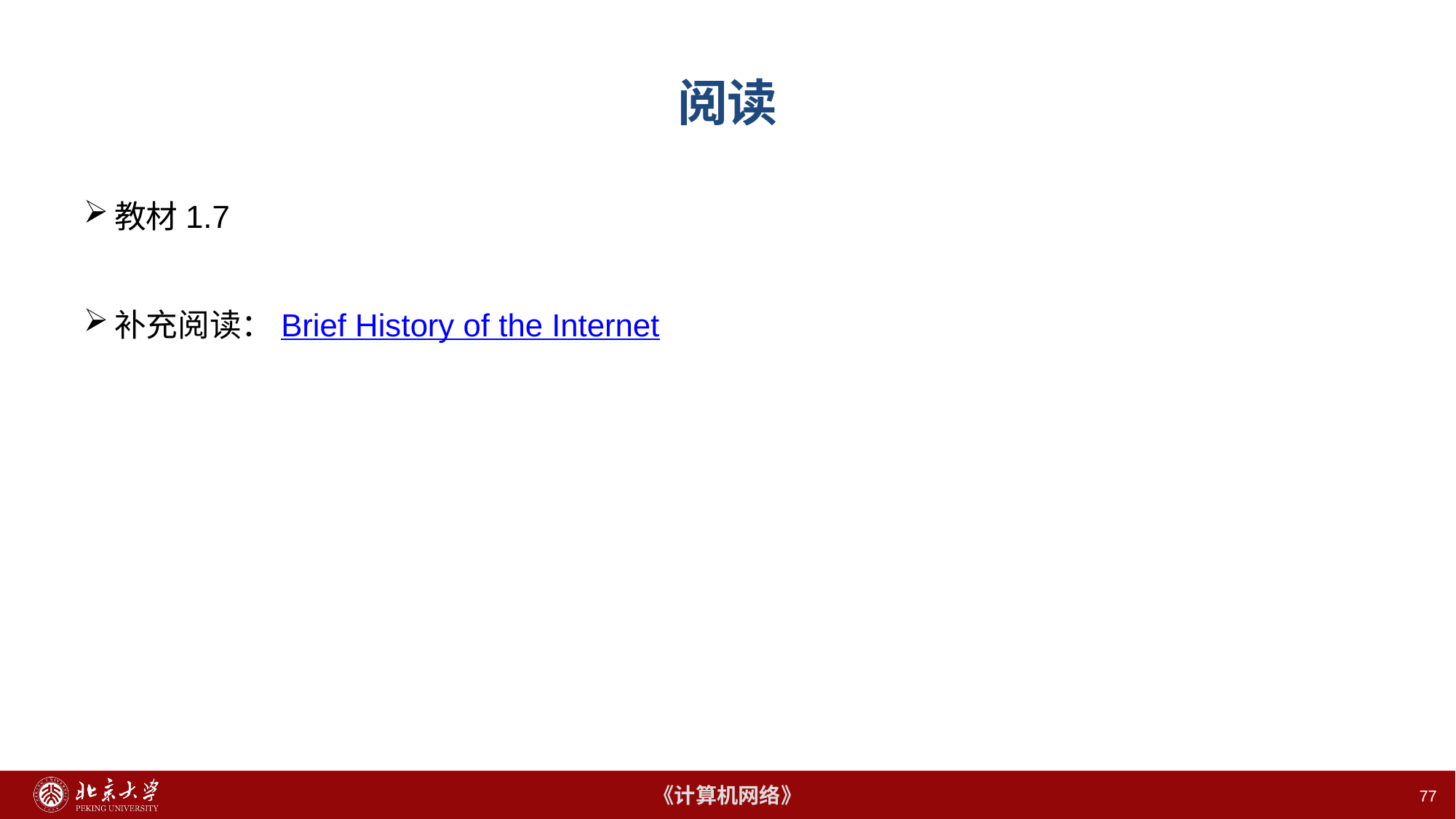

# 阅读
教材1.7

补充阅读：Brief History of the Internet
77